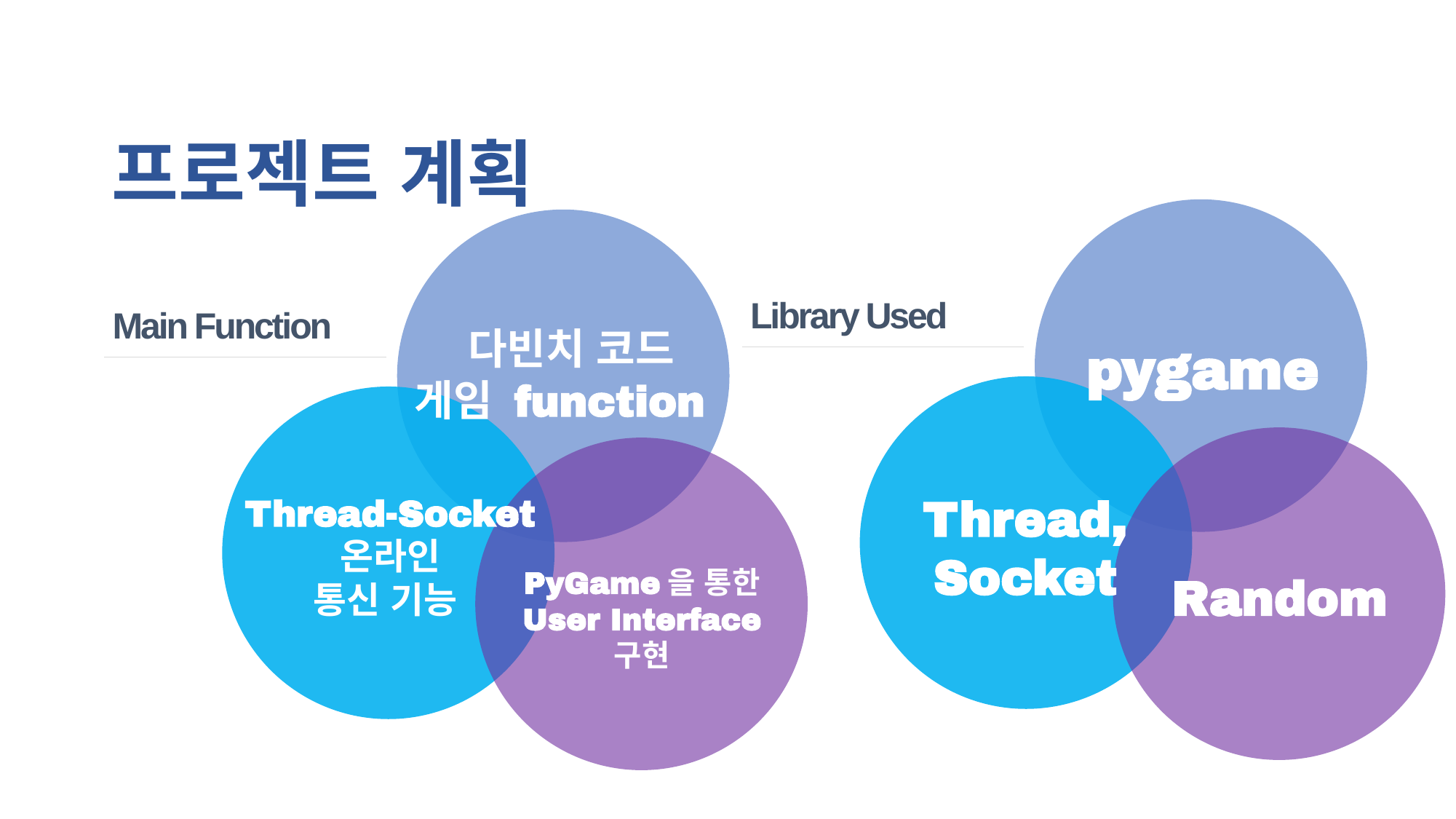

프로젝트 계획

Library Used
Main Function
 다빈치 코드
게임 function

pygame

Thread,
Socket
Thread-Socket
온라인
통신 기능
PyGame을 통한
User Interface
구현
Random